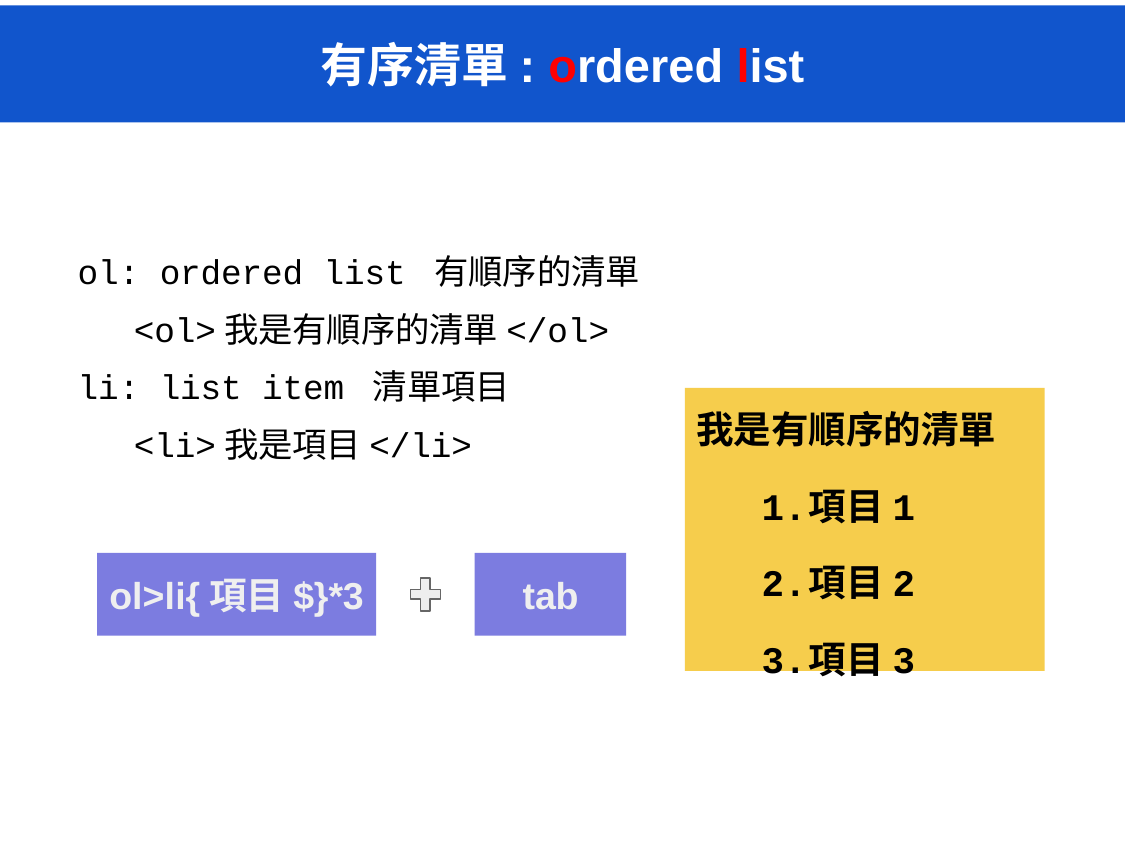

# 有序清單: ordered list
ol: ordered list 有順序的清單
<ol>我是有順序的清單</ol>
li: list item 清單項目
<li>我是項目</li>

我是有順序的清單
項目1
項目2
項目3
ol>li{項目$}*3
tab